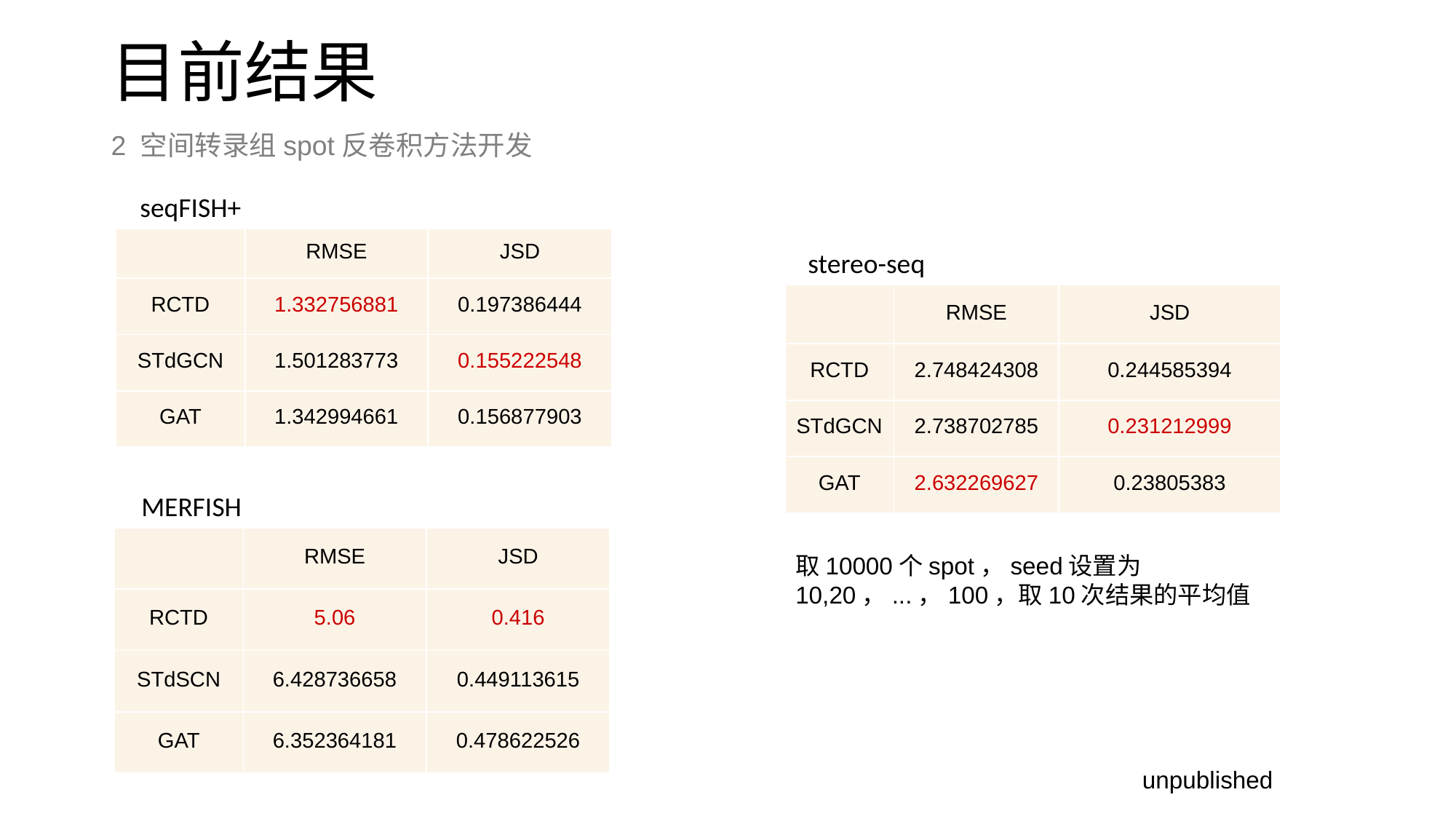

# 目前结果
2 空间转录组spot反卷积方法开发
seqFISH+
|  | RMSE | JSD |
| --- | --- | --- |
| RCTD | 1.332756881 | 0.197386444 |
| STdGCN | 1.501283773 | 0.155222548 |
| GAT | 1.342994661 | 0.156877903 |
stereo-seq
|  | RMSE | JSD |
| --- | --- | --- |
| RCTD | 2.748424308 | 0.244585394 |
| STdGCN | 2.738702785 | 0.231212999 |
| GAT | 2.632269627 | 0.23805383 |
MERFISH
|  | RMSE | JSD |
| --- | --- | --- |
| RCTD | 5.06 | 0.416 |
| STdSCN | 6.428736658 | 0.449113615 |
| GAT | 6.352364181 | 0.478622526 |
取10000个spot，seed设置为10,20，...，100，取10次结果的平均值
33
unpublished